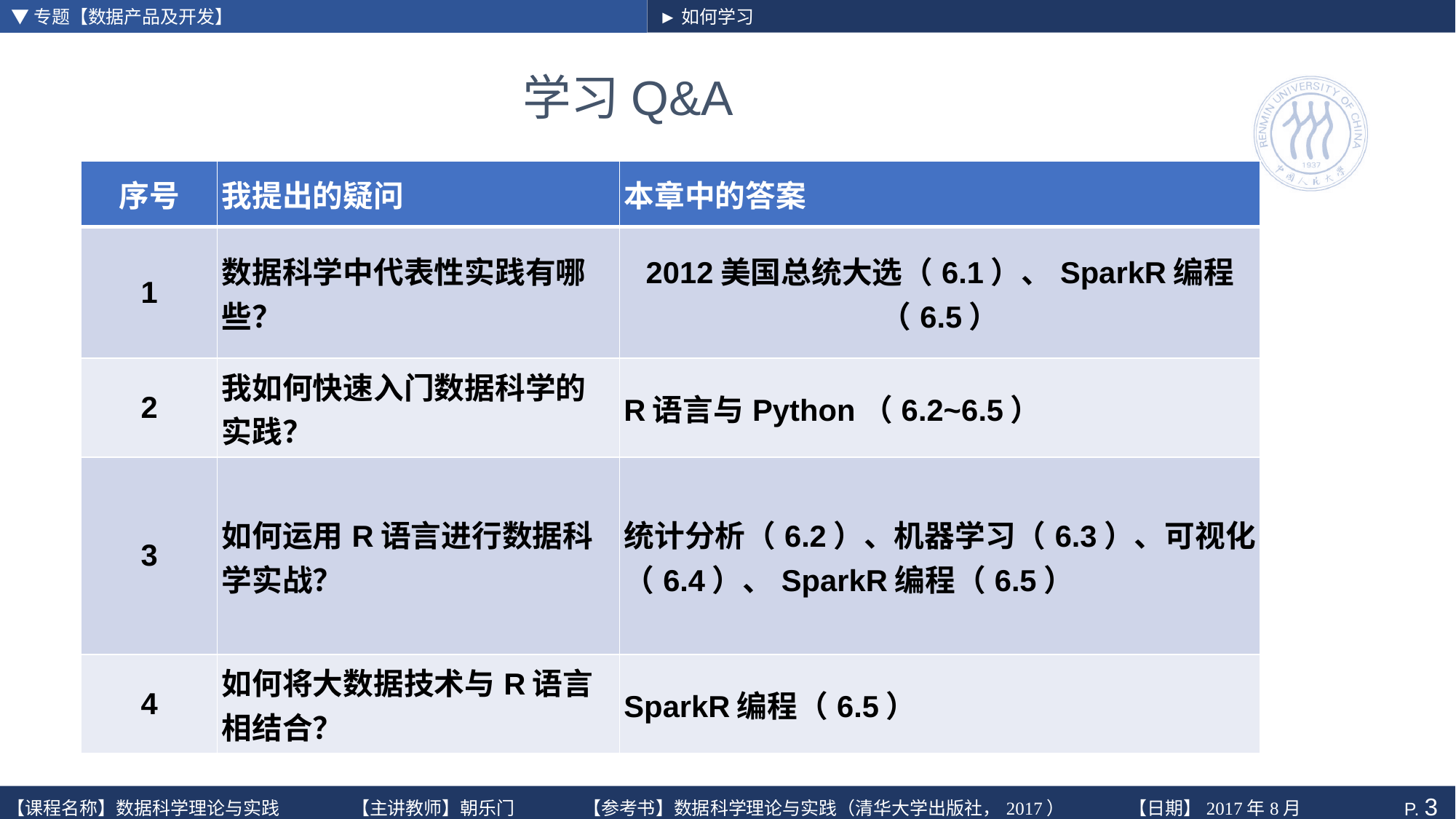

▼专题【数据产品及开发】

►如何学习
# 学习Q&A
| 序号 | 我提出的疑问 | 本章中的答案 |
| --- | --- | --- |
| 1 | 数据科学中代表性实践有哪些？ | 2012美国总统大选（6.1）、SparkR编程（6.5） |
| 2 | 我如何快速入门数据科学的实践？ | R语言与Python（6.2~6.5） |
| 3 | 如何运用R语言进行数据科学实战？ | 统计分析（6.2）、机器学习（6.3）、可视化（6.4）、SparkR编程（6.5） |
| 4 | 如何将大数据技术与R语言相结合？ | SparkR编程（6.5） |